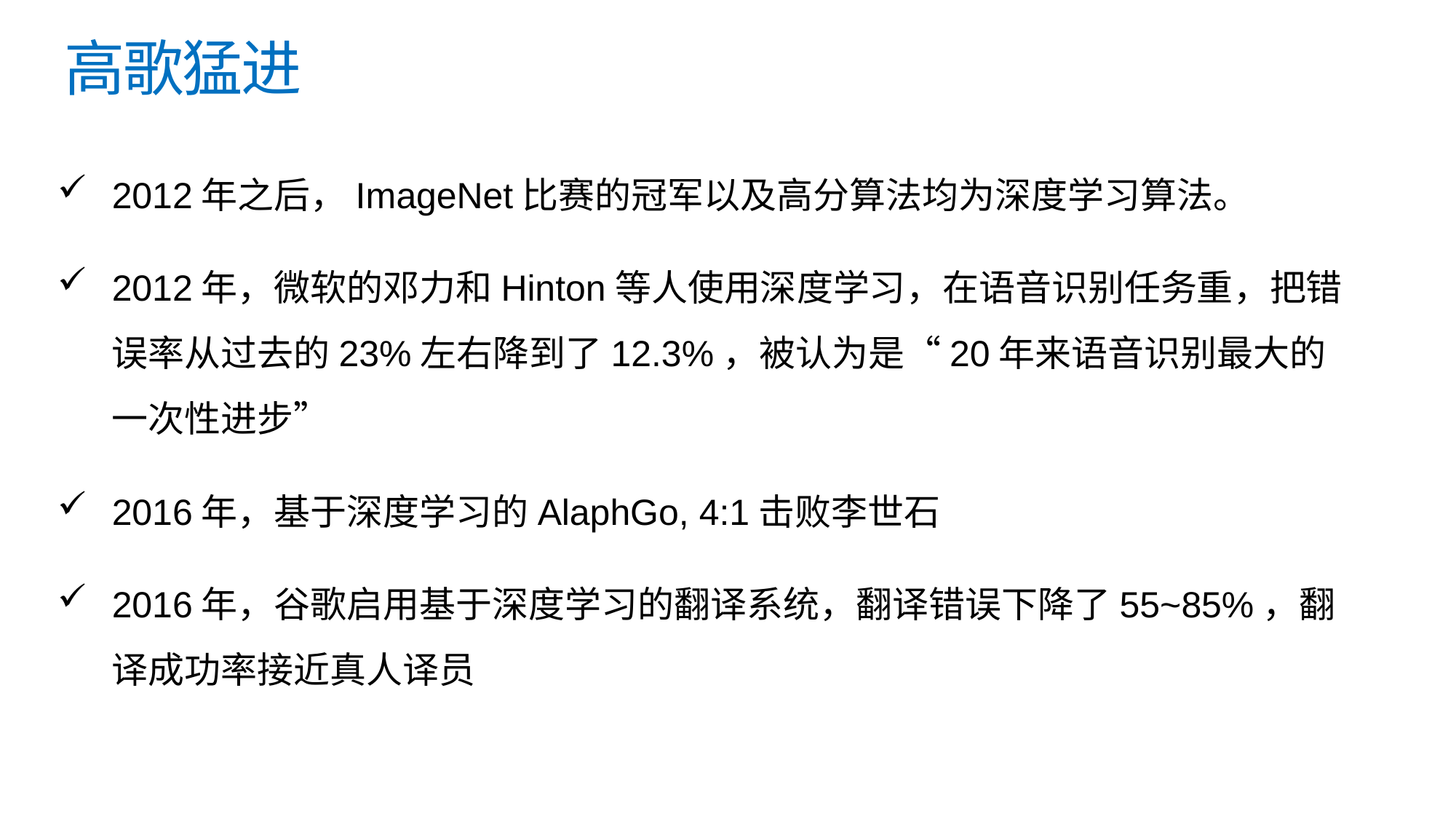

# 高歌猛进
2012年之后，ImageNet比赛的冠军以及高分算法均为深度学习算法。
2012年，微软的邓力和Hinton等人使用深度学习，在语音识别任务重，把错误率从过去的23%左右降到了12.3%，被认为是“20年来语音识别最大的一次性进步”
2016年，基于深度学习的AlaphGo, 4:1击败李世石
2016年，谷歌启用基于深度学习的翻译系统，翻译错误下降了55~85%，翻译成功率接近真人译员